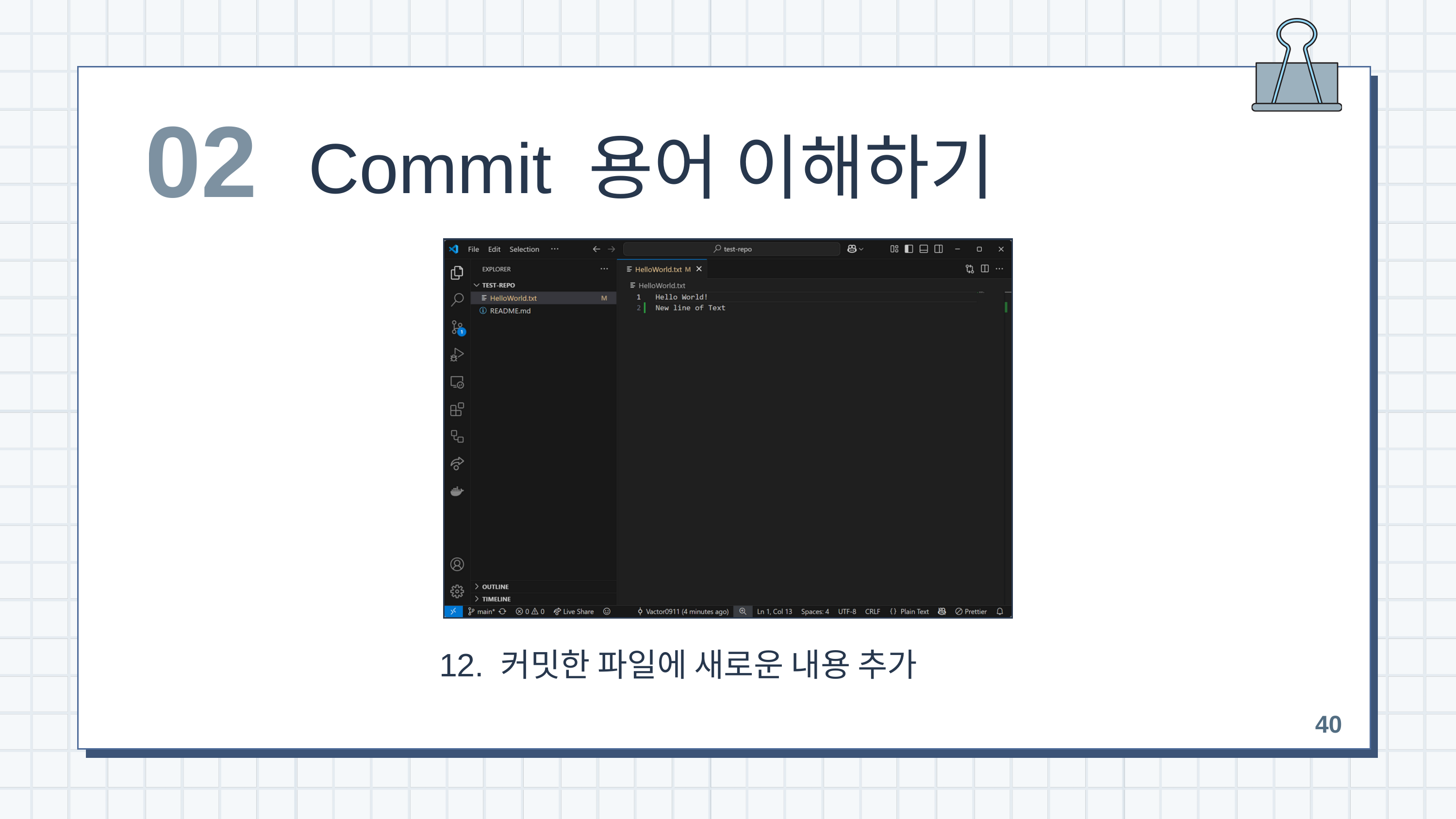

02
Commit 용어 이해하기

   12. 커밋한 파일에 새로운 내용 추가
40